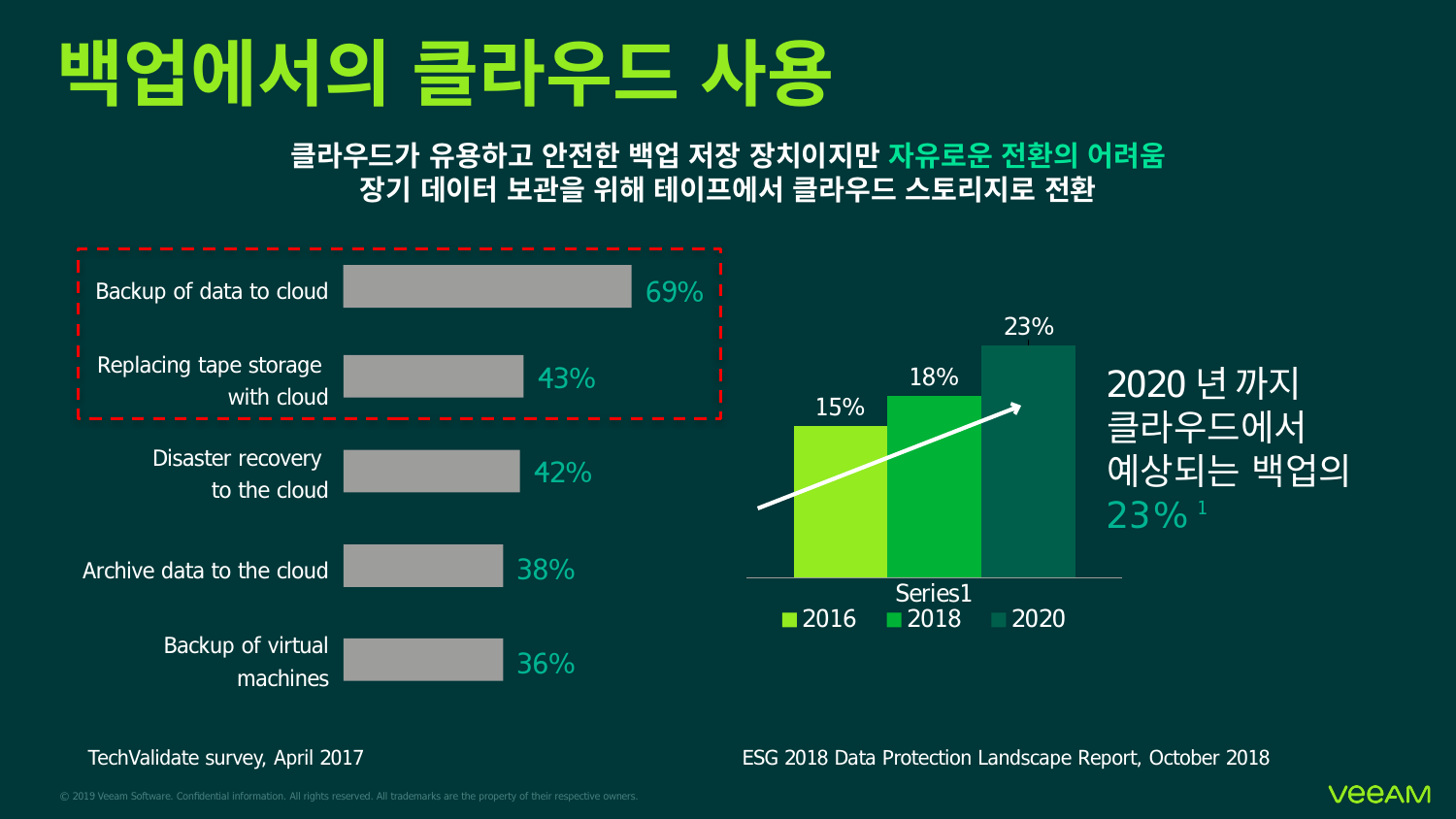

# 백업에서의 클라우드 사용
클라우드가 유용하고 안전한 백업 저장 장치이지만 자유로운 전환의 어려움
장기 데이터 보관을 위해 테이프에서 클라우드 스토리지로 전환

Backup of data to cloud

69%
Replacing tape storage
with cloud
43%

Disaster recovery
to the cloud
42%

Archive data to the cloud

38%
Backup of virtual machines

36%

### Chart

| Category | 2016 | 2018 | 2020 |
|---|---|---|---|
|  | 0.15 | 0.18 | 0.23 |
2020년 까지 클라우드에서 예상되는 백업의 23%1
ESG 2018 Data Protection Landscape Report, October 2018
TechValidate survey, April 2017